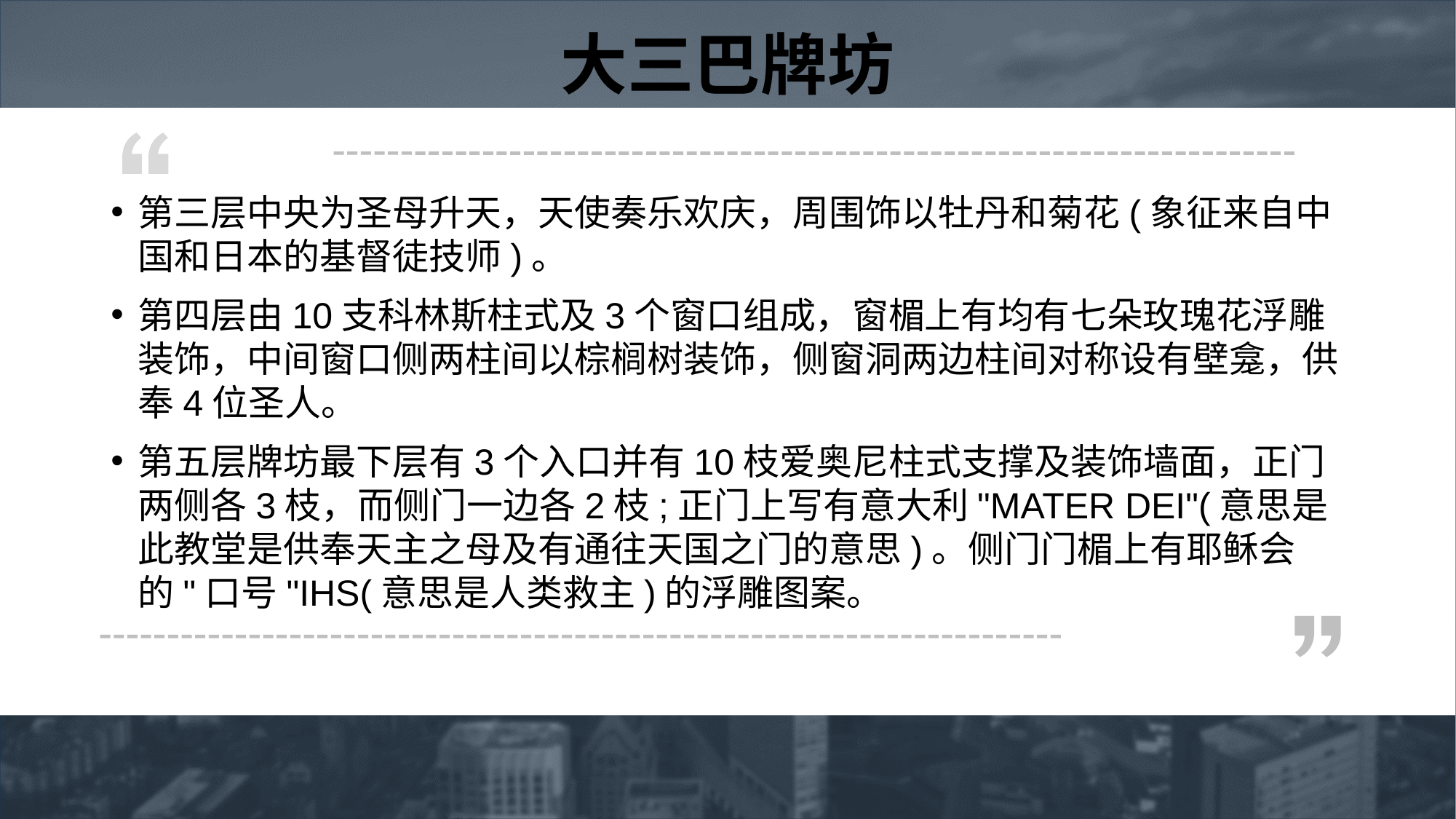

# 大三巴牌坊

第三层中央为圣母升天，天使奏乐欢庆，周围饰以牡丹和菊花(象征来自中国和日本的基督徒技师)。
第四层由10支科林斯柱式及3个窗口组成，窗楣上有均有七朵玫瑰花浮雕装饰，中间窗口侧两柱间以棕榈树装饰，侧窗洞两边柱间对称设有壁龛，供奉4位圣人。
第五层牌坊最下层有3个入口并有10枝爱奥尼柱式支撑及装饰墙面，正门两侧各3枝，而侧门一边各2枝;正门上写有意大利"MATER DEI"(意思是此教堂是供奉天主之母及有通往天国之门的意思)。侧门门楣上有耶稣会的"口号"IHS(意思是人类救主)的浮雕图案。